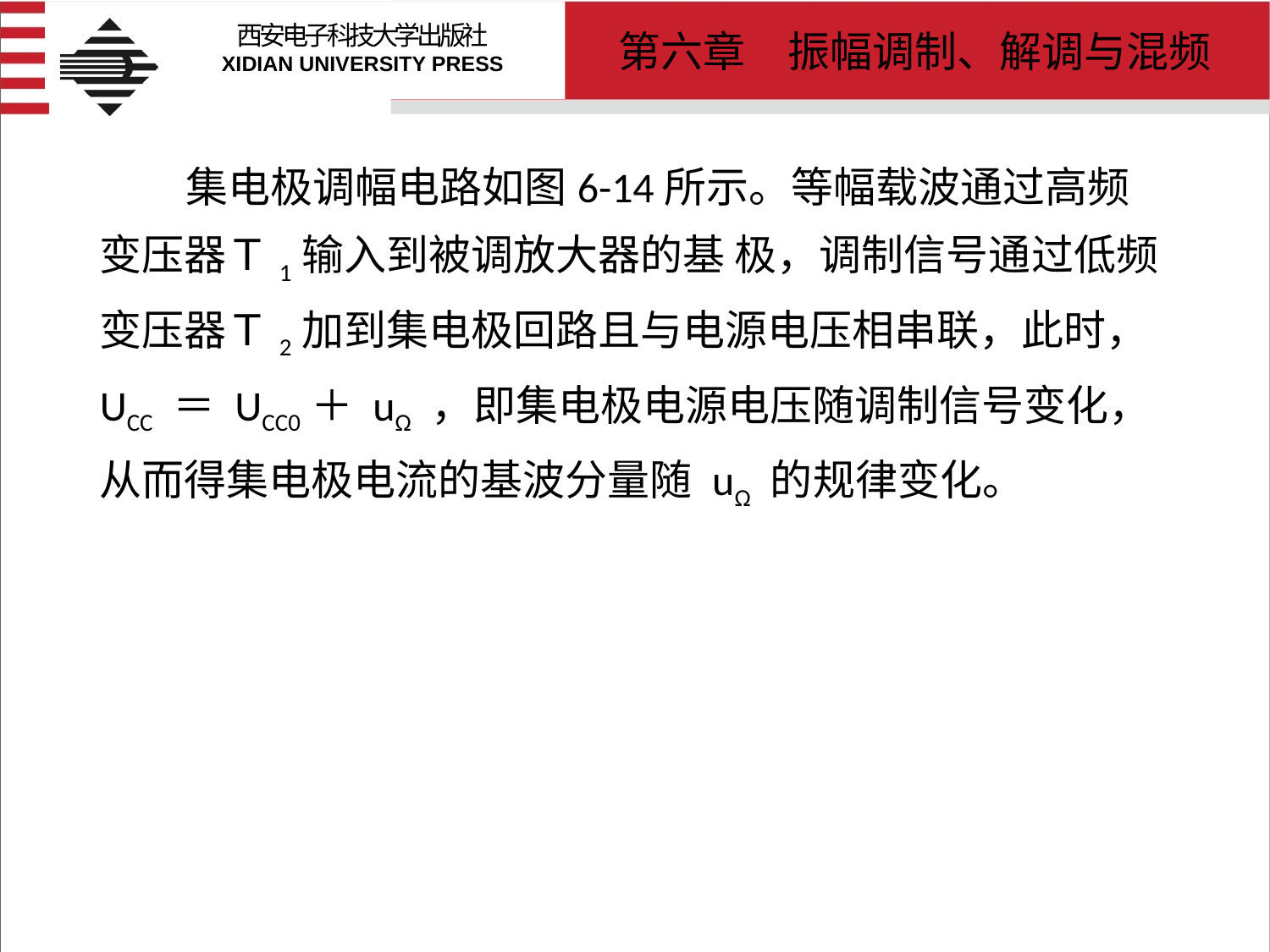

# 集电极调幅电路如图6-14所示。等幅载波通过高频变压器Ｔ1输入到被调放大器的基 极，调制信号通过低频变压器Ｔ2加到集电极回路且与电源电压相串联，此时， UCC ＝ UCC0＋ uΩ ，即集电极电源电压随调制信号变化，从而得集电极电流的基波分量随 uΩ 的规律变化。